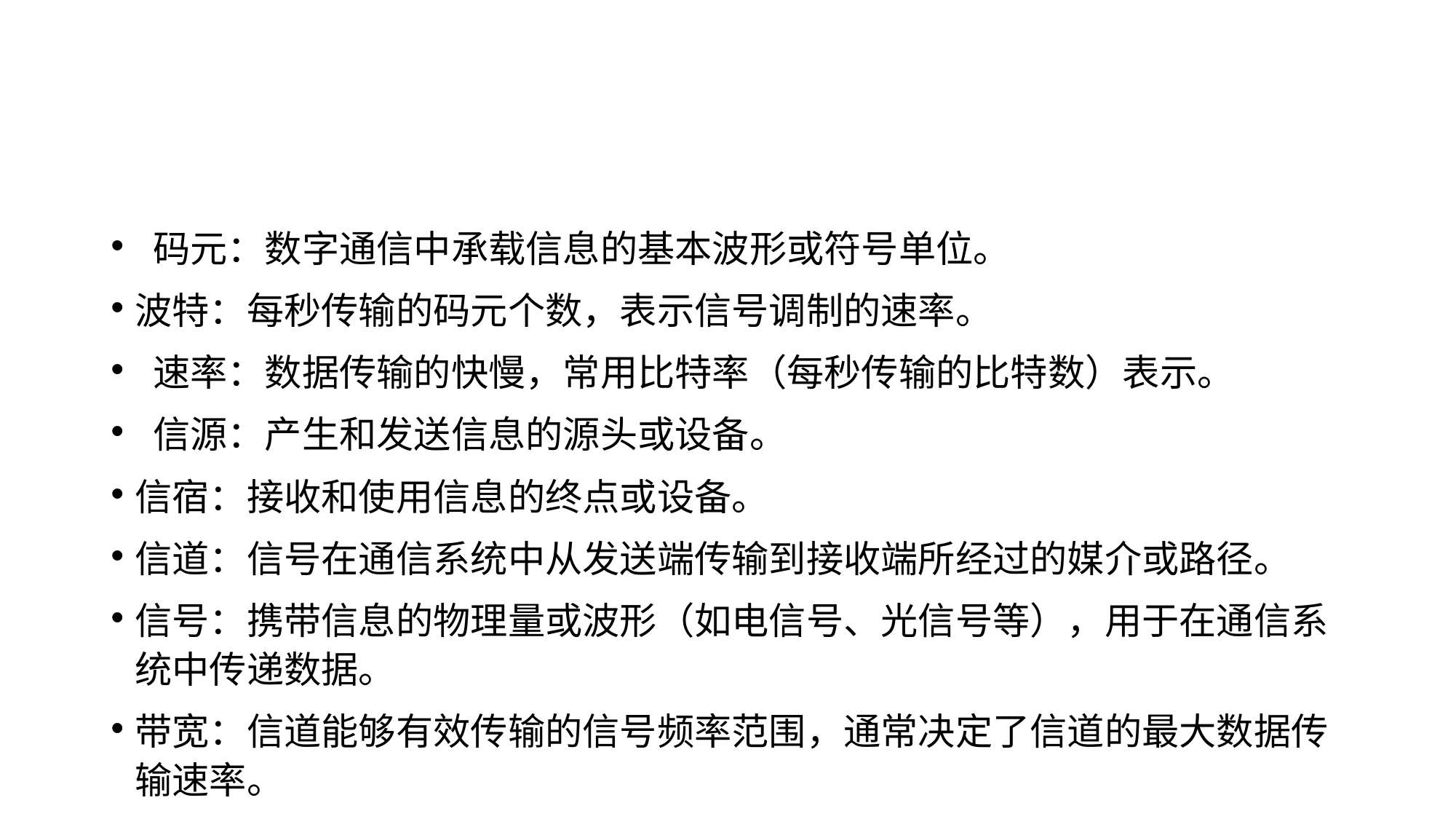

#
 码元：数字通信中承载信息的基本波形或符号单位。
波特：每秒传输的码元个数，表示信号调制的速率。
 速率：数据传输的快慢，常用比特率（每秒传输的比特数）表示。
 信源：产生和发送信息的源头或设备。
信宿：接收和使用信息的终点或设备。
信道：信号在通信系统中从发送端传输到接收端所经过的媒介或路径。
信号：携带信息的物理量或波形（如电信号、光信号等），用于在通信系统中传递数据。
带宽：信道能够有效传输的信号频率范围，通常决定了信道的最大数据传输速率。